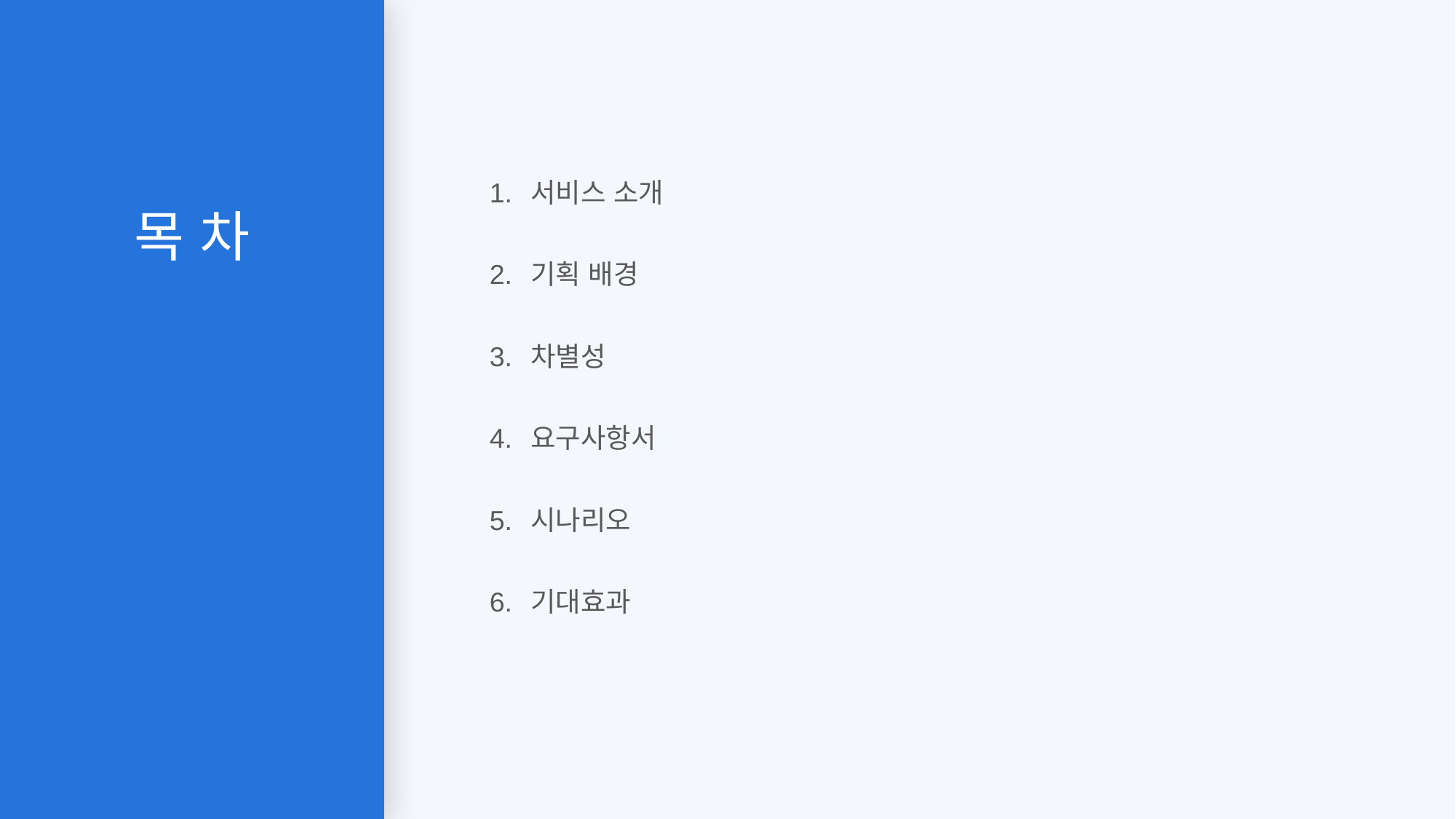

목 차
서비스 소개
기획 배경
차별성
요구사항서
시나리오
기대효과